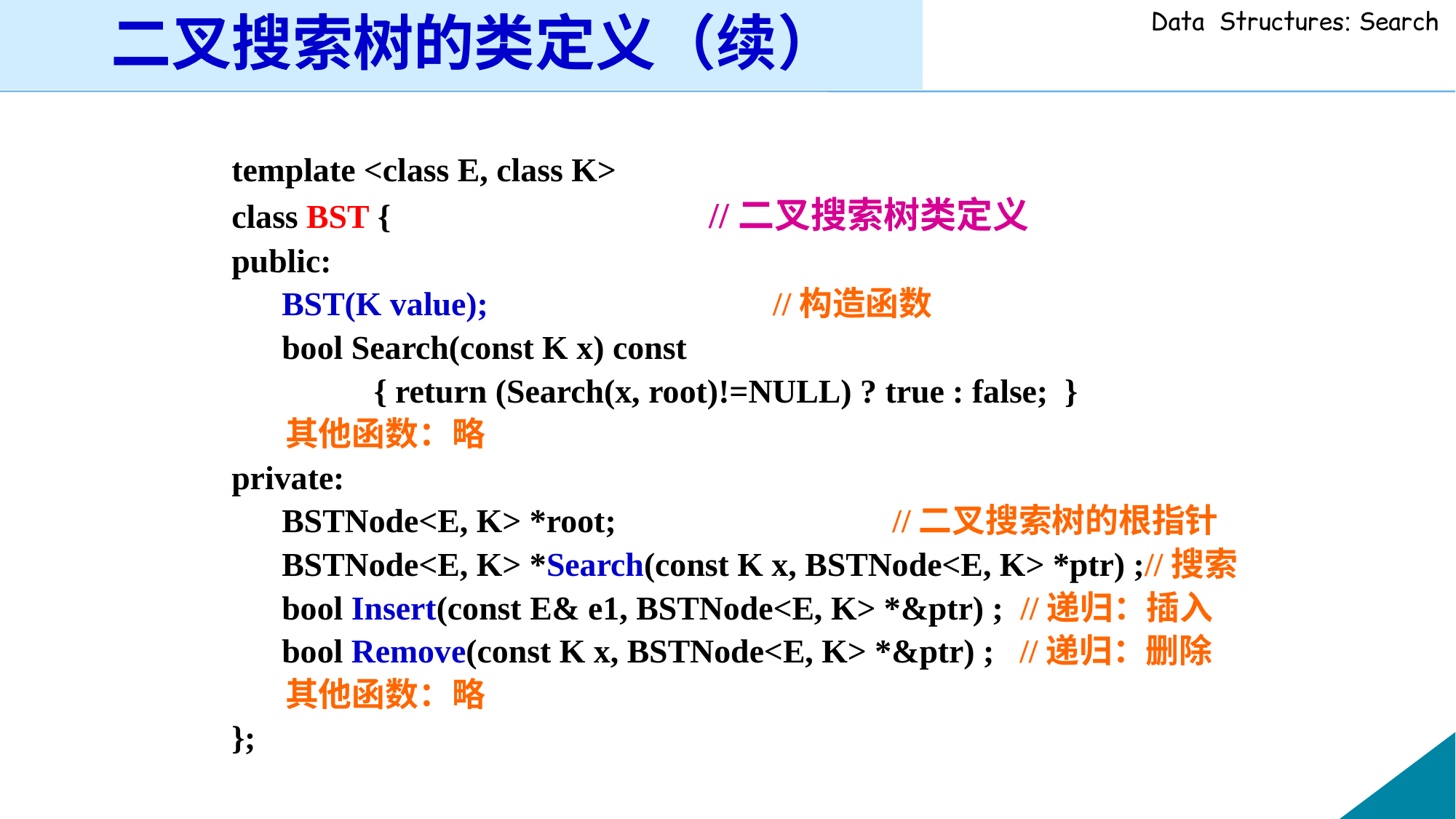

二叉搜索树的类定义（续）
template <class E, class K>
class BST {                                      //二叉搜索树类定义
public:
      BST(K value);                                  //构造函数
      bool Search(const K x) const
                 { return (Search(x, root)!=NULL) ? true : false;  }
      其他函数：略
private:
      BSTNode<E, K> *root;                                 //二叉搜索树的根指针
      BSTNode<E, K> *Search(const K x, BSTNode<E, K> *ptr) ;//搜索
      bool Insert(const E& e1, BSTNode<E, K> *&ptr) ;  //递归：插入
      bool Remove(const K x, BSTNode<E, K> *&ptr) ;   //递归：删除
      其他函数：略
};